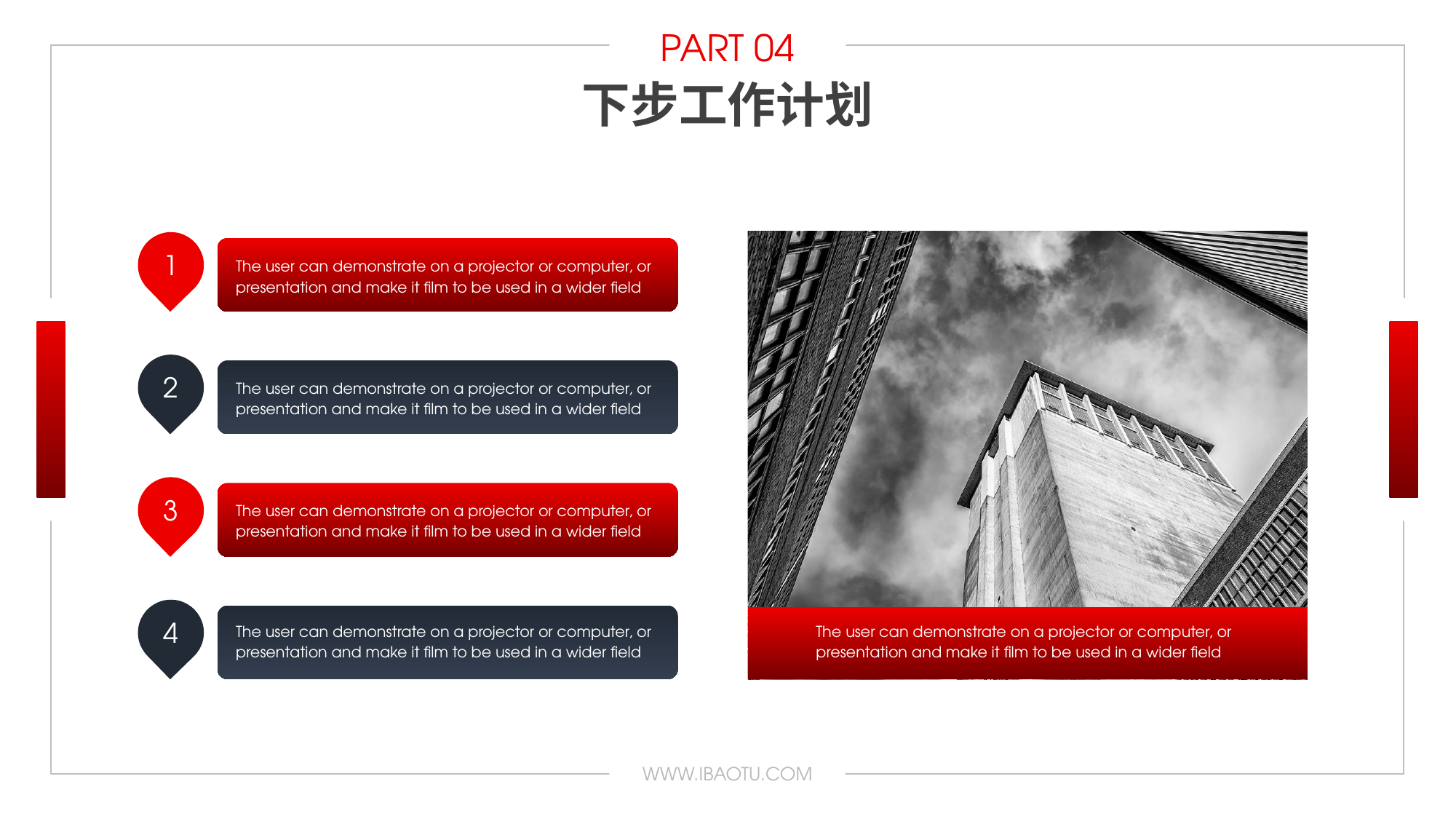

PART 04
下步工作计划

1
The user can demonstrate on a projector or computer, or presentation and make it film to be used in a wider field

2
The user can demonstrate on a projector or computer, or presentation and make it film to be used in a wider field

3
The user can demonstrate on a projector or computer, or presentation and make it film to be used in a wider field

4
The user can demonstrate on a projector or computer, or presentation and make it film to be used in a wider field
The user can demonstrate on a projector or computer, or presentation and make it film to be used in a wider field